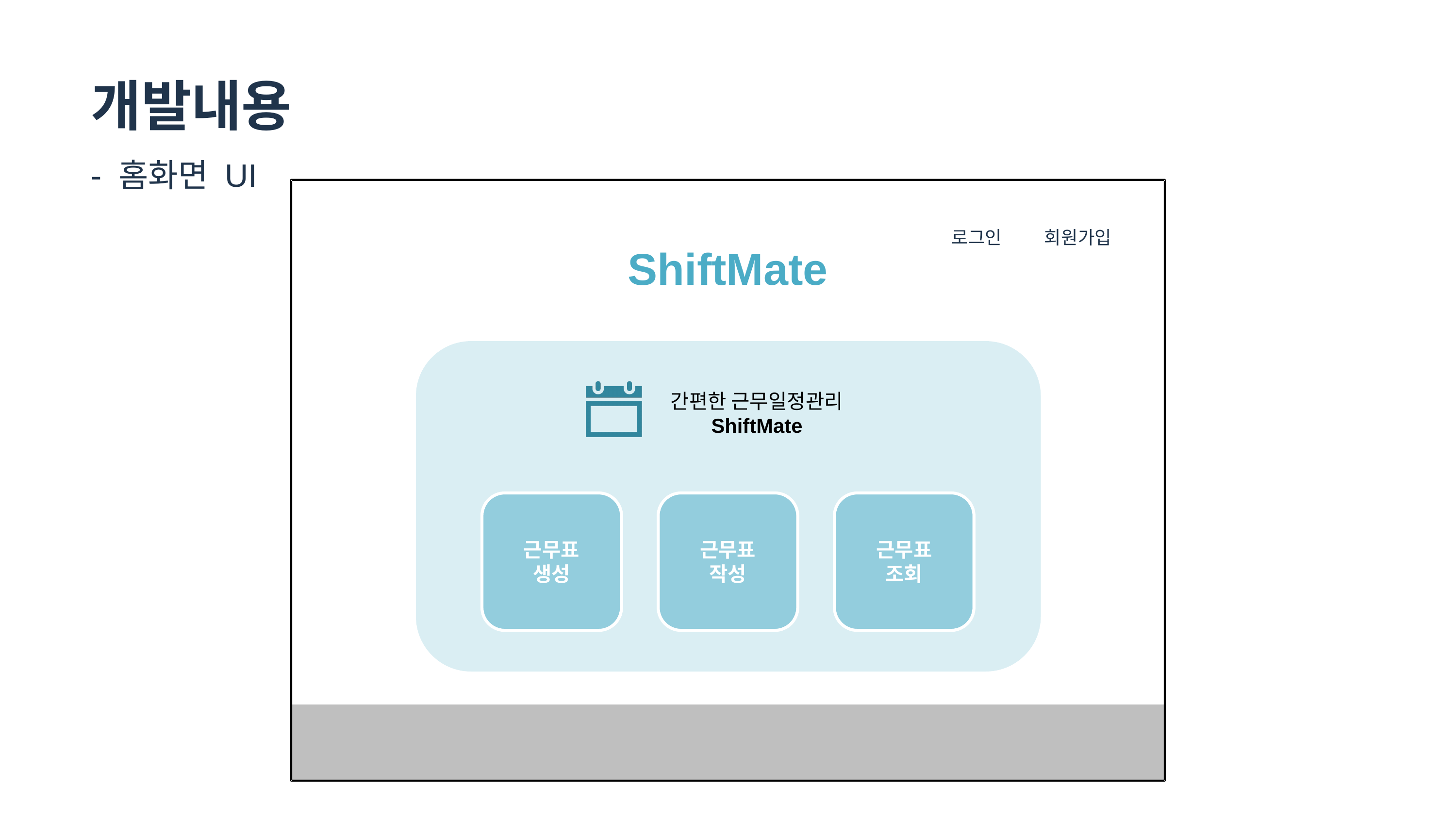

개발내용
- 홈화면 UI

로그인          회원가입
ShiftMate

간편한 근무일정관리
ShiftMate

근무표
생성

근무표
작성

근무표
조회